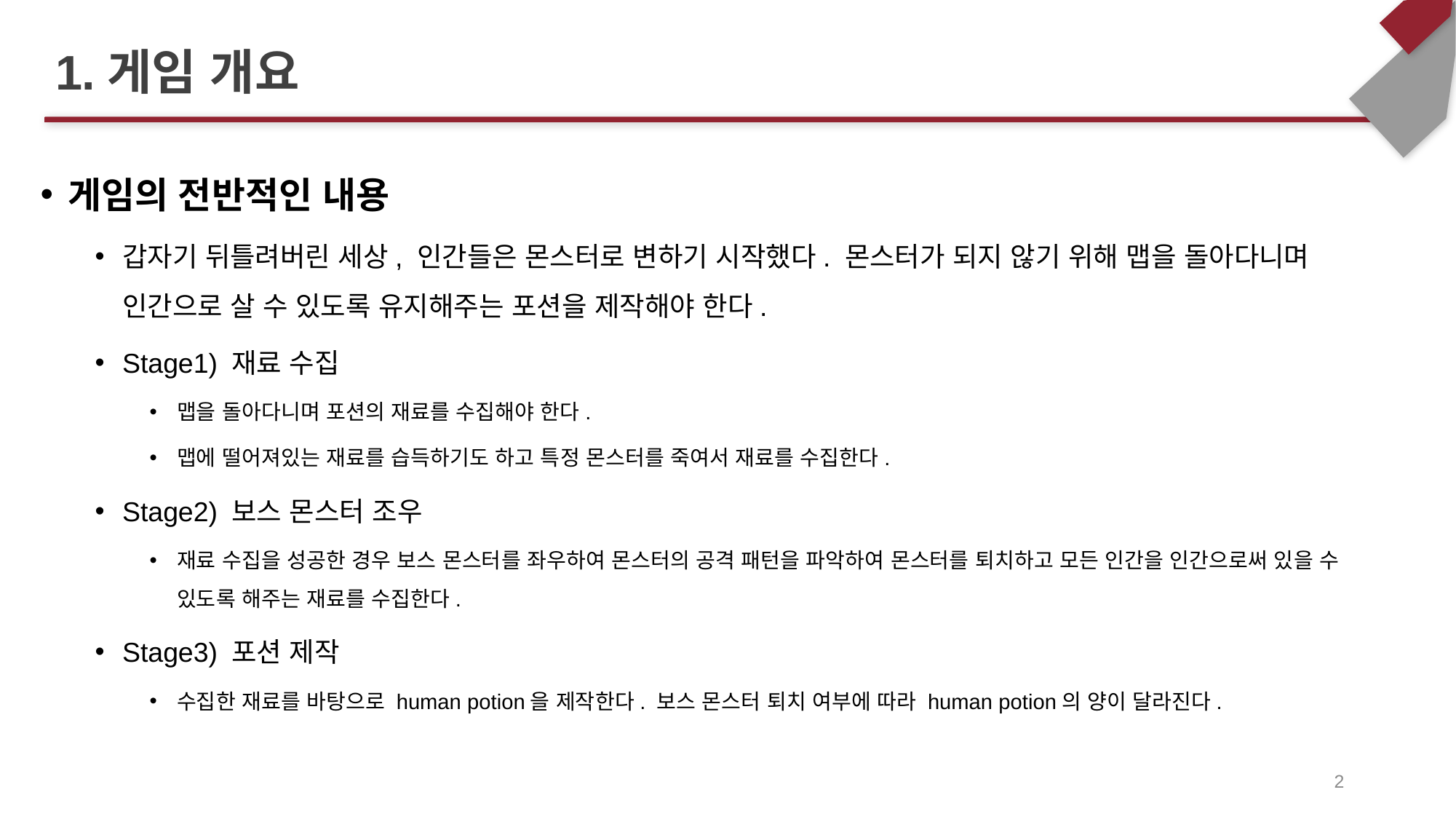

# 1.게임 개요
게임의 전반적인 내용
갑자기 뒤틀려버린 세상, 인간들은 몬스터로 변하기 시작했다. 몬스터가 되지 않기 위해 맵을 돌아다니며 인간으로 살 수 있도록 유지해주는 포션을 제작해야 한다.
Stage1) 재료 수집
맵을 돌아다니며 포션의 재료를 수집해야 한다.
맵에 떨어져있는 재료를 습득하기도 하고 특정 몬스터를 죽여서 재료를 수집한다.
Stage2) 보스 몬스터 조우
재료 수집을 성공한 경우 보스 몬스터를 좌우하여 몬스터의 공격 패턴을 파악하여 몬스터를 퇴치하고 모든 인간을 인간으로써 있을 수 있도록 해주는 재료를 수집한다.
Stage3) 포션 제작
수집한 재료를 바탕으로 human potion을 제작한다. 보스 몬스터 퇴치 여부에 따라 human potion의 양이 달라진다.
2